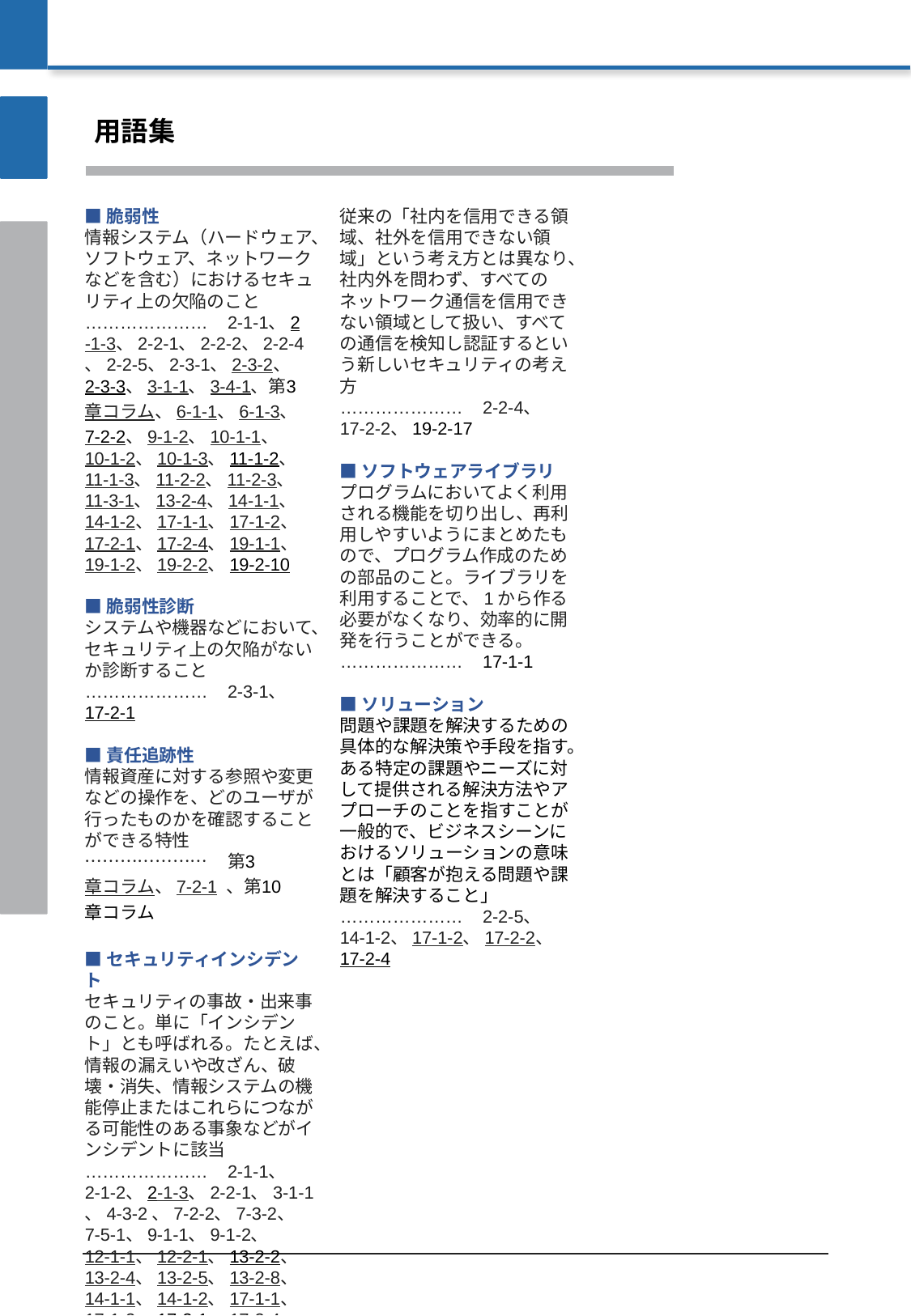

用語集
■脆弱性
情報システム（ハードウェア、ソフトウェア、ネットワークなどを含む）におけるセキュリティ上の欠陥のこと
…………………    2-1-1、2-1-3、2-2-1、2-2-2、2-2-4、2-2-5、2-3-1、2-3-2、2-3-3、3-1-1、3-4-1、第3章コラム、6-1-1、6-1-3、7-2-2、9-1-2、10-1-1、10-1-2、10-1-3、11-1-2、11-1-3、11-2-2、11-2-3、11-3-1、13-2-4、14-1-1、14-1-2、17-1-1、17-1-2、17-2-1、17-2-4、19-1-1、19-1-2、19-2-2、19-2-10

■脆弱性診断
システムや機器などにおいて、セキュリティ上の欠陥がないか診断すること
…………………    2-3-1、17-2-1

■責任追跡性
情報資産に対する参照や変更などの操作を、どのユーザが行ったものかを確認することができる特性
…………………    第3章コラム、7-2-1 、第10章コラム

■セキュリティインシデント
セキュリティの事故・出来事のこと。単に「インシデント」とも呼ばれる。たとえば、情報の漏えいや改ざん、破壊・消失、情報システムの機能停止またはこれらにつながる可能性のある事象などがインシデントに該当
…………………    2-1-1、2-1-2、2-1-3、2-2-1、3-1-1、4-3-2、7-2-2、7-3-2、7-5-1、9-1-1、9-1-2、12-1-1、12-2-1、13-2-2、13-2-4、13-2-5、13-2-8、14-1-1、14-1-2、17-1-1、17-1-2、17-2-1、17-2-4、17-2-5、19-1-1、19-1-2、19-2-2、19-2-9、19-2-12、19-2-14、19-3-1

■セキュリティ・キャンプ
情報セキュリティに関する高度な技術と倫理に関する講習・演習を行う合宿。審査に通過した22歳以下の学生・生徒が対象。次代を担う情報セキュリティ人材を発掘・育成するために、情報処理推進機構（IPA）と（一財）セキュリティ・キャンプ協議会が実施している
…………………    2-1-2

■セキュリティホール
情報システムにおけるセキュリティ上の欠陥のこと。「脆弱性」とほぼ同義であるが、セキュリティホールは、ソフトウェアの設計上のミスやプログラムの不具合によって発生するセキュリティ上の脆弱性のみを指す場合がある
…………………    3-4-1、6-1-1、10-1-1、10-1-2、12-3-1

■セキュリティポリシー
企業や組織において実施する情報セキュリティ対策の方針や行動指針のこと。社内規定といった組織全体のルールから、どのような情報資産をどのような脅威からどのように守るのかといった基本的な考え方、情報セキュリティを確保するための体制、運用規定、基本方針、対策基準などを具体的に記載するのが一般的
…………………    2-1-1、2-2-1、3-4-1、6-1-2、7-5-1、8-1-1、17-2-4、19-2-2、19-2-8

■ゼロデイ攻撃
OSやソフトウェアに存在する脆弱性が公開された後、修正プログラムや回避策がベンダーから提供されるまでの間に、その脆弱性を悪用して行われるサイバー攻撃のこと
…………………    2-1-3

■ゼロトラスト
従来の「社内を信用できる領域、社外を信用できない領域」という考え方とは異なり、社内外を問わず、すべてのネットワーク通信を信用できない領域として扱い、すべての通信を検知し認証するという新しいセキュリティの考え方
…………………    2-2-4、17-2-2、19-2-17

■ソフトウェアライブラリ
プログラムにおいてよく利用される機能を切り出し、再利用しやすいようにまとめたもので、プログラム作成のための部品のこと。ライブラリを利用することで、1から作る必要がなくなり、効率的に開発を行うことができる。
…………………    17-1-1

■ソリューション
問題や課題を解決するための具体的な解決策や手段を指す。ある特定の課題やニーズに対して提供される解決方法やアプローチのことを指すことが一般的で、ビジネスシーンにおけるソリューションの意味とは「顧客が抱える問題や課題を解決すること」
…………………    2-2-5、14-1-2、17-1-2、17-2-2、17-2-4